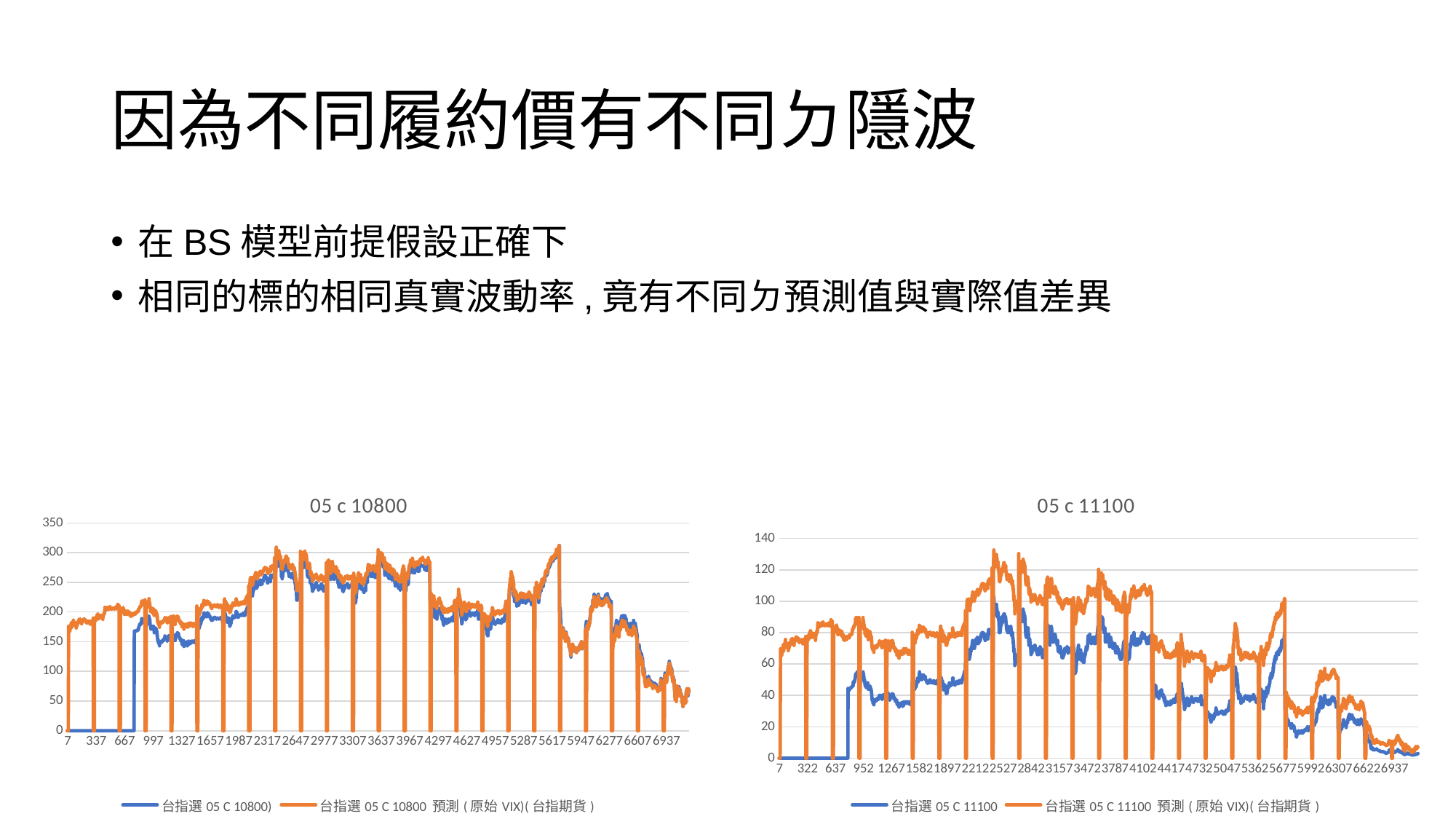

# 因為不同履約價有不同ㄉ隱波
在BS模型前提假設正確下
相同的標的相同真實波動率,竟有不同ㄉ預測值與實際值差異

### Chart: 05 c 10800

| Category | 台指選05 C 10800) | 台指選05 C 10800 預測(原始VIX)(台指期貨) |
|---|---|---|

### Chart: 05 c 11100

| Category | 台指選05 C 11100 | 台指選05 C 11100 預測(原始VIX)(台指期貨) |
|---|---|---|